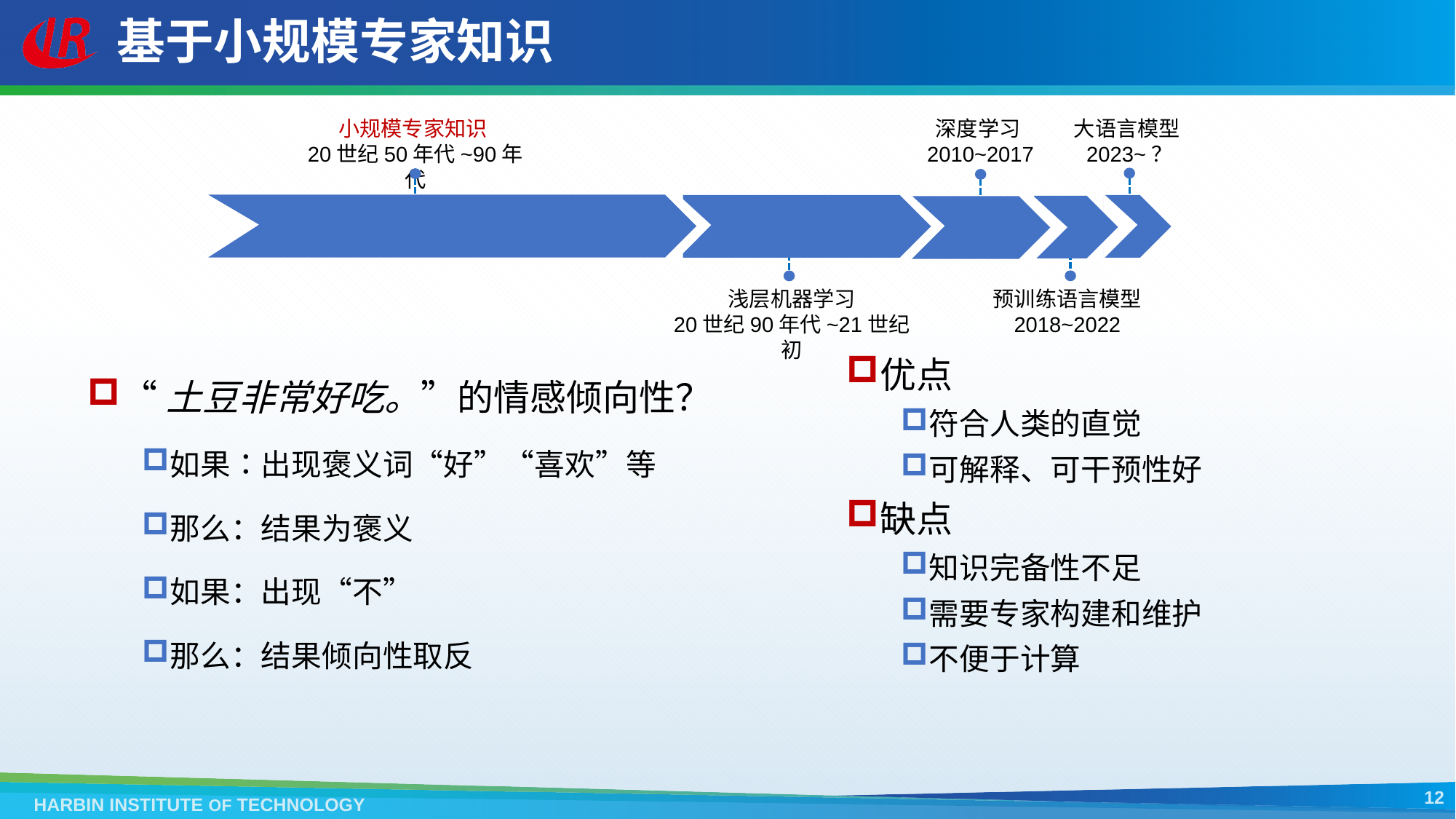

# 基于小规模专家知识
小规模专家知识
20世纪50年代~90年代
深度学习
2010~2017
大语言模型
2023~？

浅层机器学习
20世纪90年代~21世纪初
预训练语言模型
2018~2022
优点
符合人类的直觉
可解释、可干预性好
缺点
知识完备性不足
需要专家构建和维护
不便于计算
“土豆非常好吃。”的情感倾向性？
如果：出现褒义词“好”“喜欢”等
那么：结果为褒义
如果：出现“不”
那么：结果倾向性取反
12
HARBIN INSTITUTE OF TECHNOLOGY